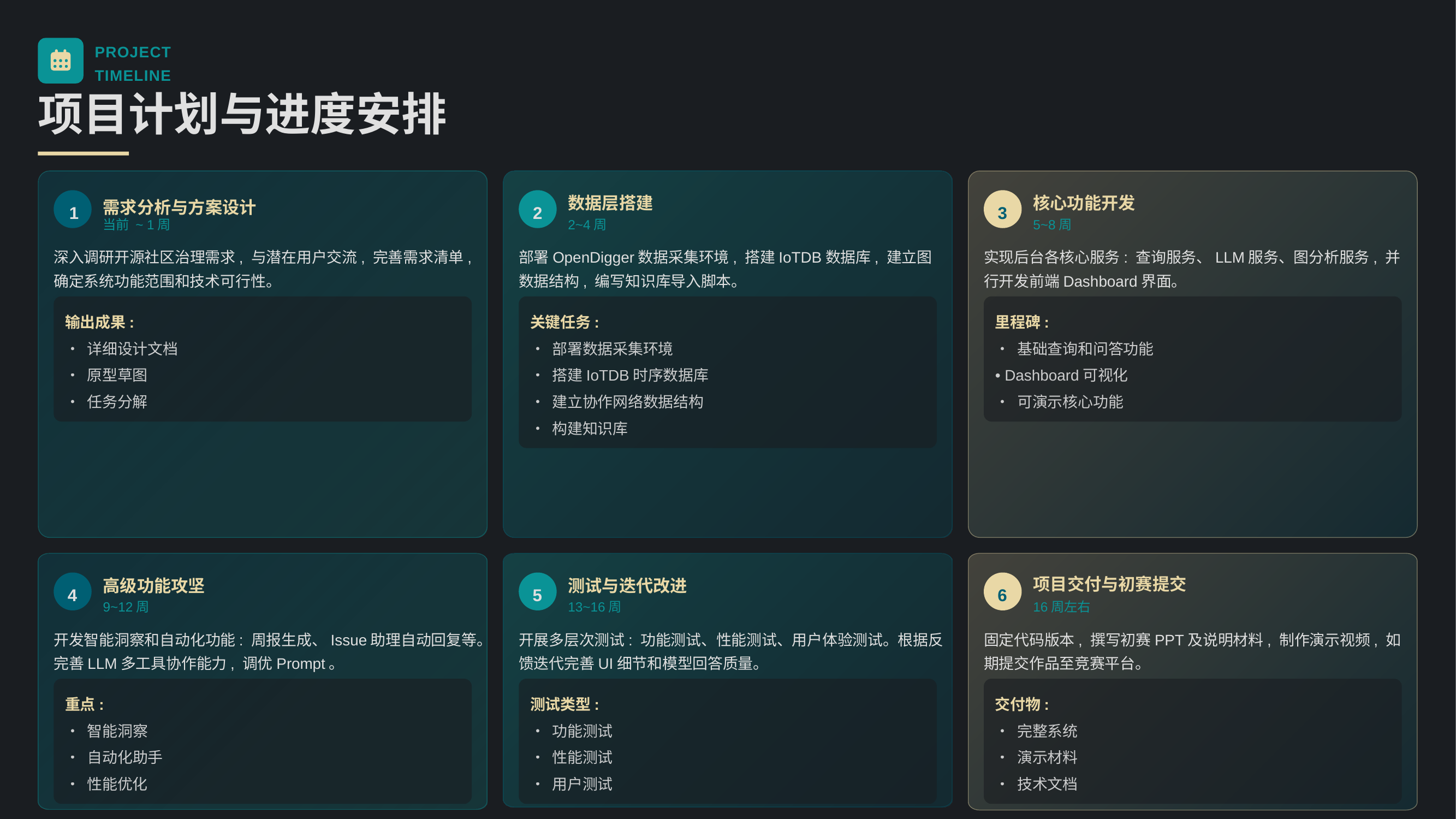

PROJECT TIMELINE
项目计划与进度安排

需求分析与方案设计
数据层搭建
核心功能开发

1
2
3
当前 ~ 1周
2~4周
5~8周
深入调研开源社区治理需求, 与潜在用户交流, 完善需求清单, 确定系统功能范围和技术可行性。
部署OpenDigger数据采集环境, 搭建IoTDB数据库, 建立图数据结构, 编写知识库导入脚本。
实现后台各核心服务: 查询服务、LLM服务、图分析服务, 并行开发前端Dashboard界面。

输出成果:
关键任务:
里程碑:
• 详细设计文档
• 部署数据采集环境
• 基础查询和问答功能
• 原型草图
• 搭建IoTDB时序数据库
• Dashboard可视化
• 任务分解
• 建立协作网络数据结构
• 可演示核心功能
• 构建知识库

高级功能攻坚
测试与迭代改进
项目交付与初赛提交

4
5
6
9~12周
13~16周
16周左右
开发智能洞察和自动化功能: 周报生成、Issue助理自动回复等。完善LLM多工具协作能力, 调优Prompt。
开展多层次测试: 功能测试、性能测试、用户体验测试。根据反馈迭代完善UI细节和模型回答质量。
固定代码版本, 撰写初赛PPT及说明材料, 制作演示视频, 如期提交作品至竞赛平台。

重点:
测试类型:
交付物:
• 智能洞察
• 功能测试
• 完整系统
• 自动化助手
• 性能测试
• 演示材料
• 性能优化
• 用户测试
• 技术文档

后续规划

若进入复赛, 将根据评委意见和更多用户反馈进一步丰富功能(例如支持更多平台数据、引入代码安全扫描AI模块等)并提升系统稳定性。在复赛期间重点展示系统实用价值和创新之处, 为决赛冲刺做准备。整个进度安排确保在比赛要求的时间节点前完成里程碑任务, 循序渐进稳步推进项目实施。